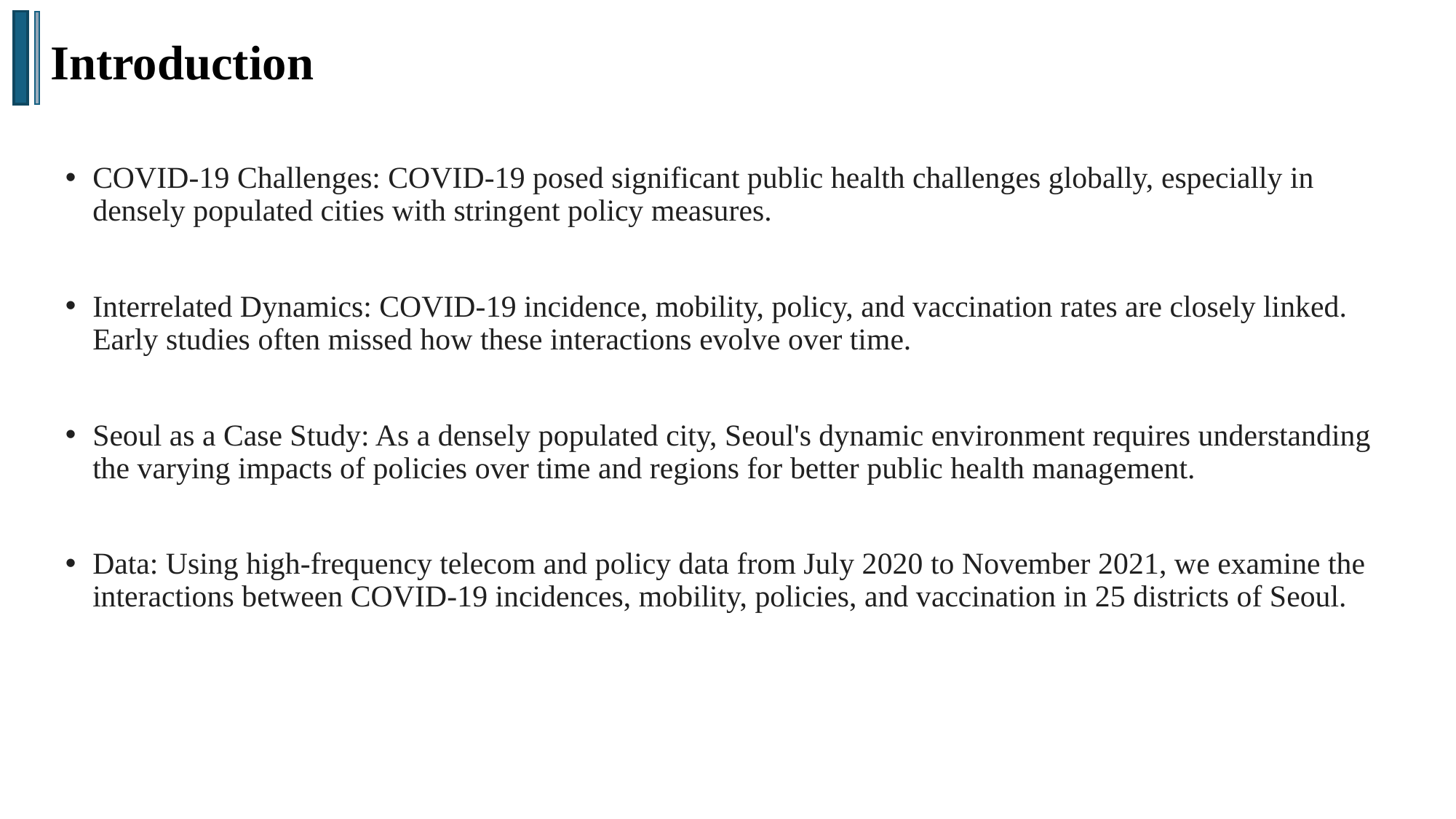

Introduction
行业PPT模板http://www.1ppt.com/hangye/

COVID-19 Challenges: COVID-19 posed significant public health challenges globally, especially in densely populated cities with stringent policy measures.

Interrelated Dynamics: COVID-19 incidence, mobility, policy, and vaccination rates are closely linked. Early studies often missed how these interactions evolve over time.

Seoul as a Case Study: As a densely populated city, Seoul's dynamic environment requires understanding the varying impacts of policies over time and regions for better public health management.

Data: Using high-frequency telecom and policy data from July 2020 to November 2021, we examine the interactions between COVID-19 incidences, mobility, policies, and vaccination in 25 districts of Seoul.